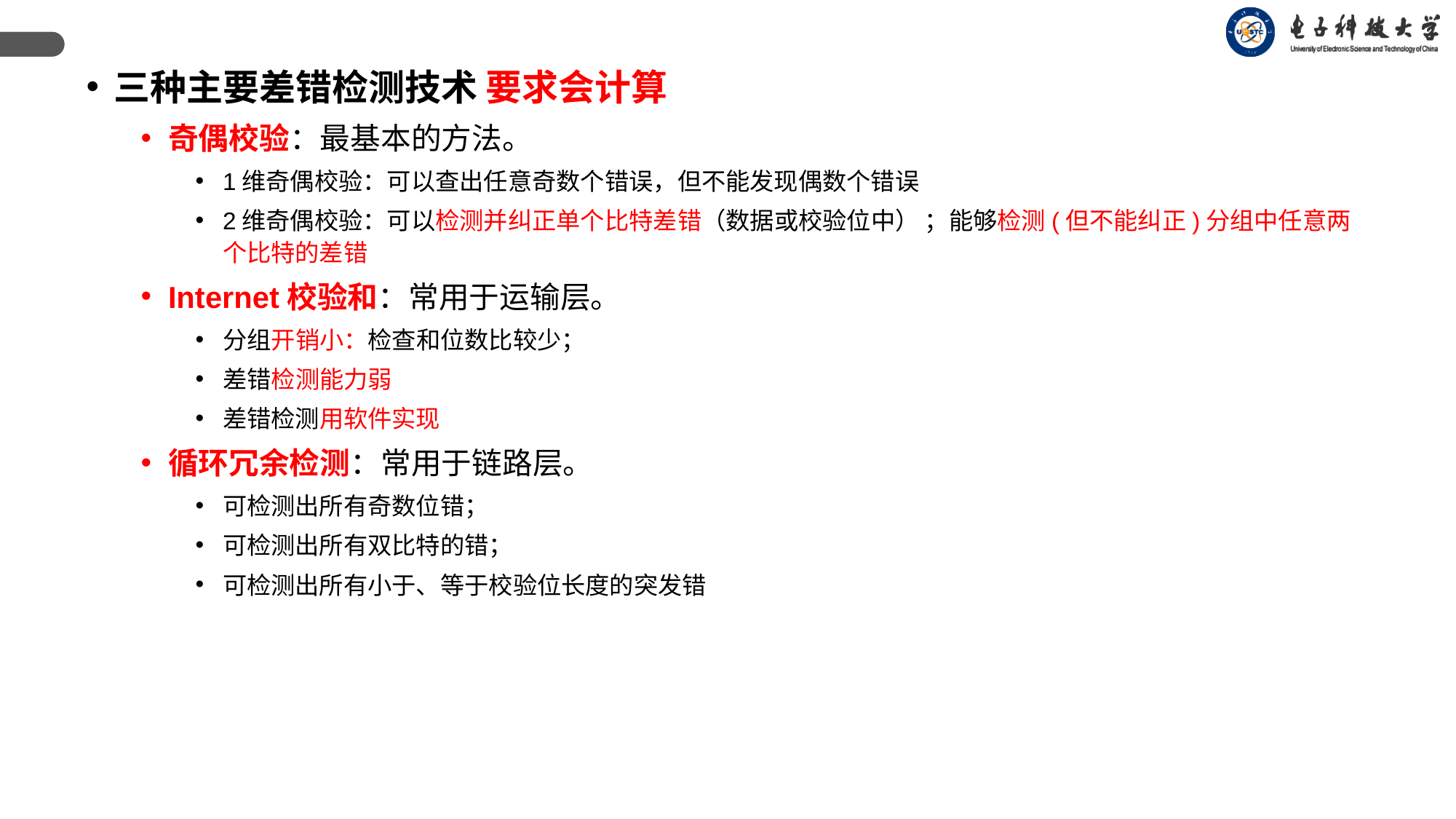

三种主要差错检测技术 要求会计算
奇偶校验：最基本的方法。
1维奇偶校验：可以查出任意奇数个错误，但不能发现偶数个错误
2维奇偶校验：可以检测并纠正单个比特差错（数据或校验位中） ；能够检测(但不能纠正)分组中任意两个比特的差错
Internet校验和：常用于运输层。
分组开销小：检查和位数比较少；
差错检测能力弱
差错检测用软件实现
循环冗余检测：常用于链路层。
可检测出所有奇数位错；
可检测出所有双比特的错；
可检测出所有小于、等于校验位长度的突发错